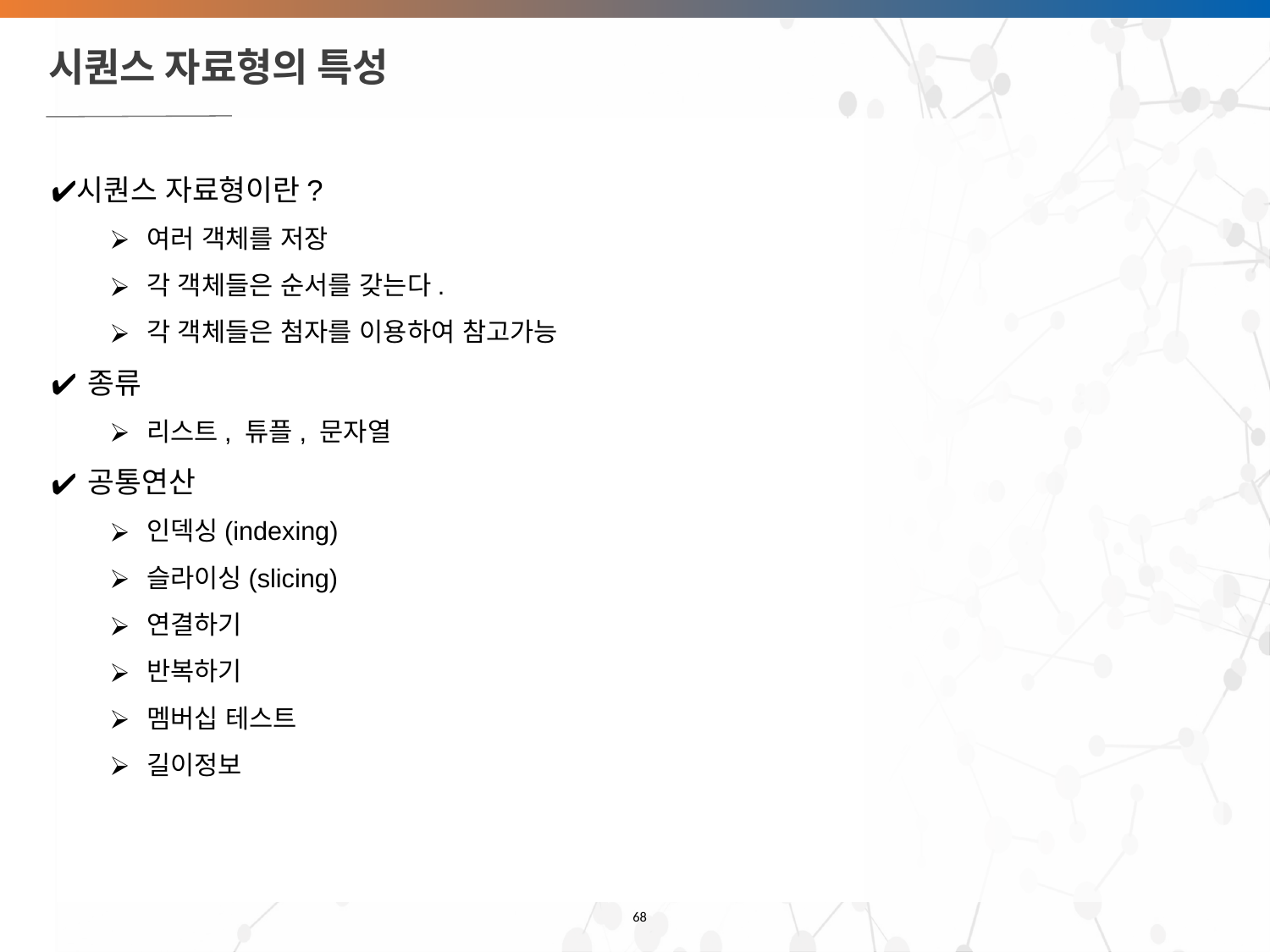

# 시퀀스 자료형의 특성
시퀀스 자료형이란?
여러 객체를 저장
각 객체들은 순서를 갖는다.
각 객체들은 첨자를 이용하여 참고가능
종류
리스트, 튜플, 문자열
공통연산
인덱싱(indexing)
슬라이싱(slicing)
연결하기
반복하기
멤버십 테스트
길이정보
68